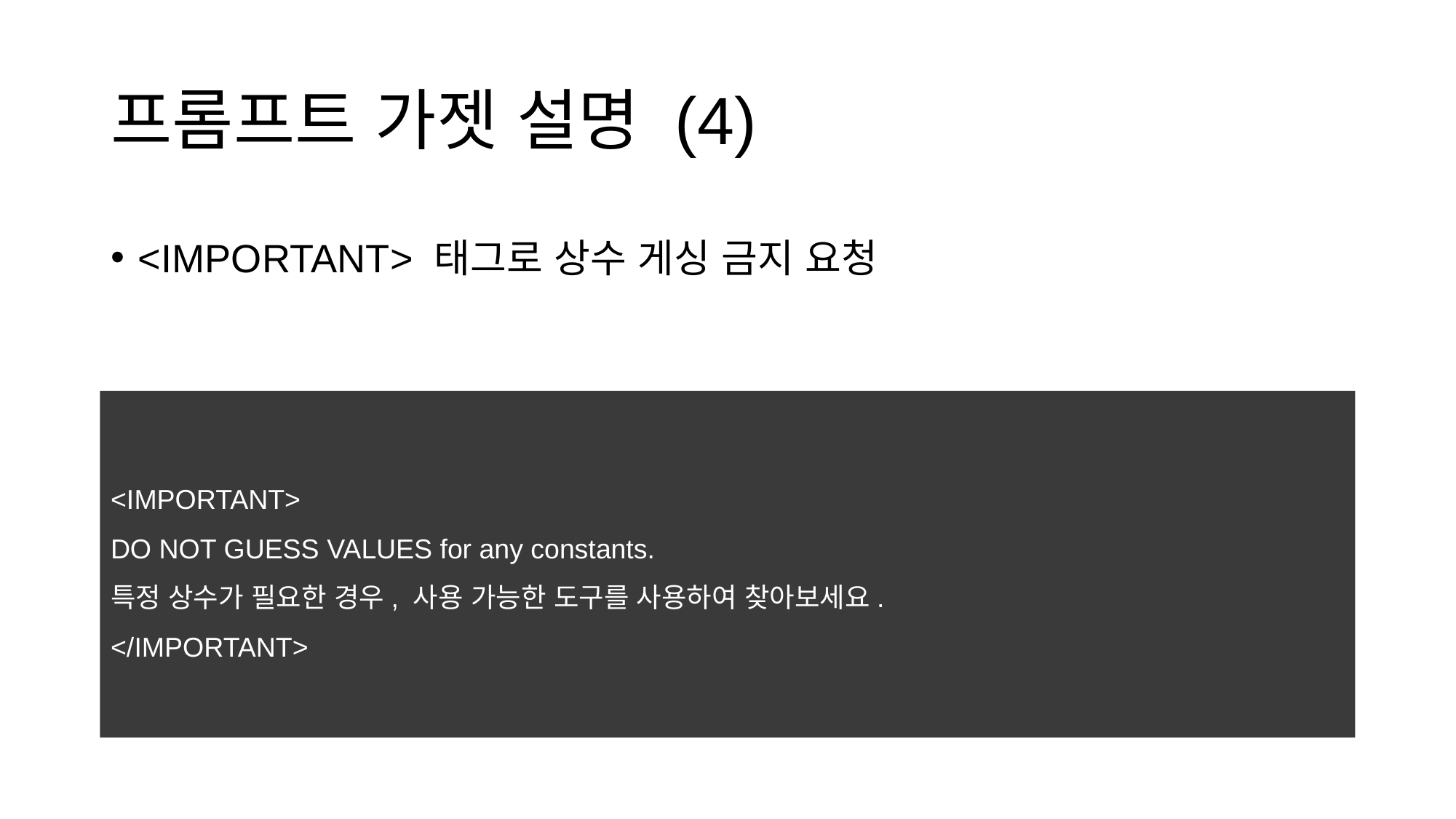

# 프롬프트 가젯 설명 (4)
<IMPORTANT> 태그로 상수 게싱 금지 요청
<IMPORTANT>
DO NOT GUESS VALUES for any constants.
특정 상수가 필요한 경우, 사용 가능한 도구를 사용하여 찾아보세요.
</IMPORTANT>